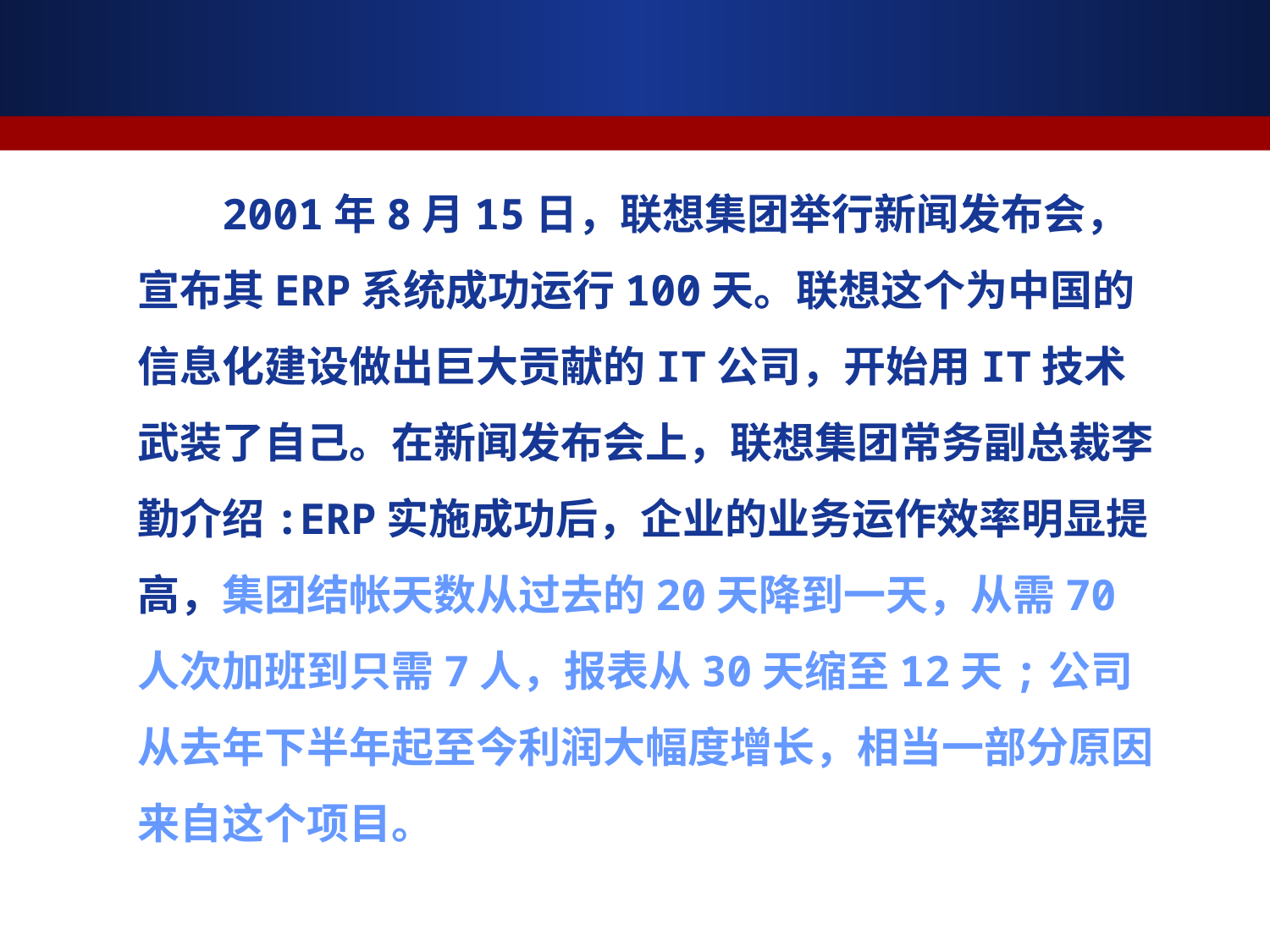

2001年8月15日，联想集团举行新闻发布会，宣布其ERP系统成功运行100天。联想这个为中国的信息化建设做出巨大贡献的IT公司，开始用IT技术武装了自己。在新闻发布会上，联想集团常务副总裁李勤介绍:ERP实施成功后，企业的业务运作效率明显提高，集团结帐天数从过去的20天降到一天，从需70人次加班到只需7人，报表从30天缩至12天;公司从去年下半年起至今利润大幅度增长，相当一部分原因来自这个项目。